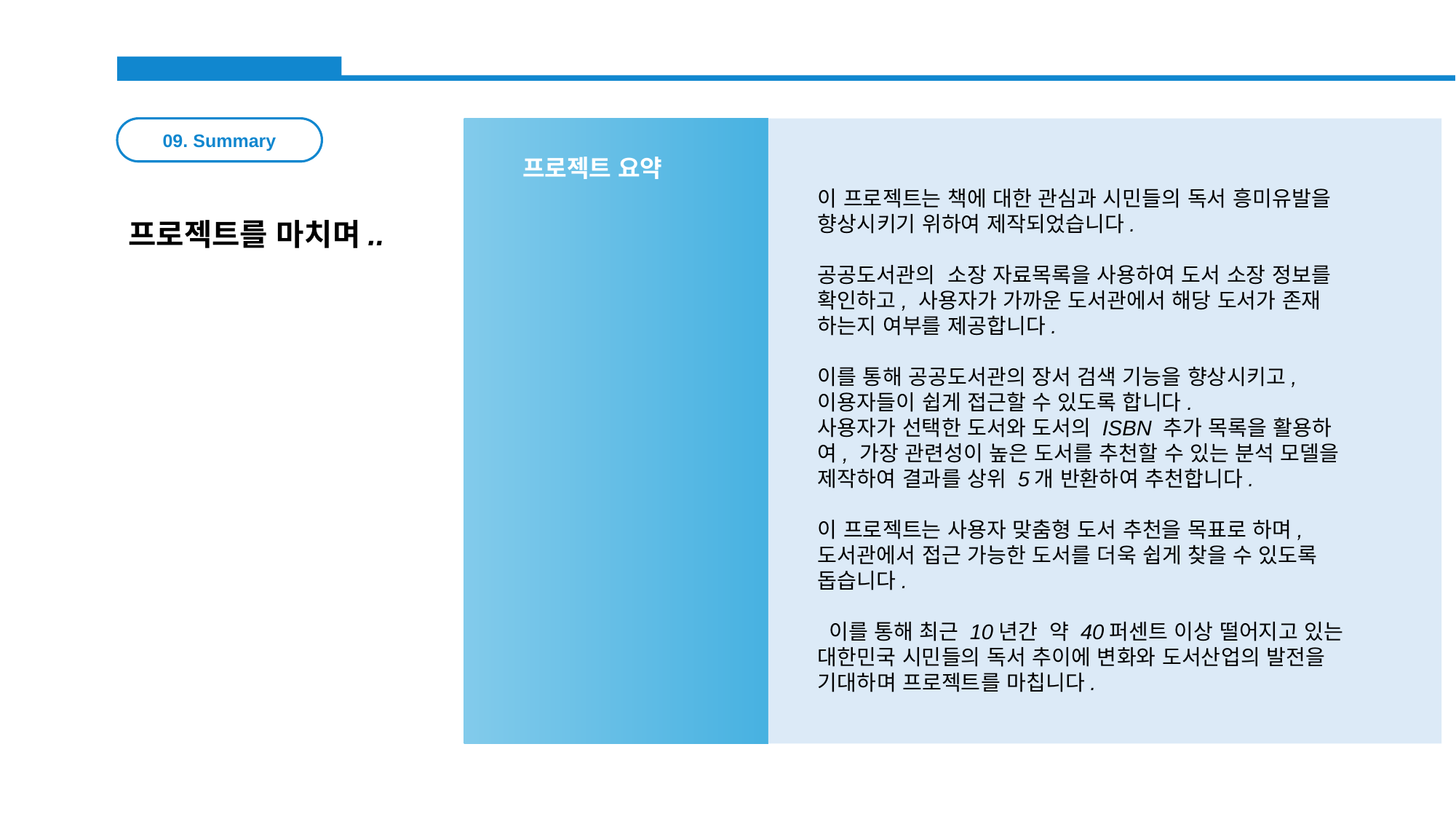

이 프로젝트는 책에 대한 관심과 시민들의 독서 흥미유발을 향상시키기 위하여 제작되었습니다.

공공도서관의  소장 자료목록을 사용하여 도서 소장 정보를 확인하고, 사용자가 가까운 도서관에서 해당 도서가 존재 하는지 여부를 제공합니다.

이를 통해 공공도서관의 장서 검색 기능을 향상시키고, 이용자들이 쉽게 접근할 수 있도록 합니다.
사용자가 선택한 도서와 도서의 ISBN 추가 목록을 활용하여, 가장 관련성이 높은 도서를 추천할 수 있는 분석 모델을 제작하여 결과를 상위 5개 반환하여 추천합니다.

이 프로젝트는 사용자 맞춤형 도서 추천을 목표로 하며, 도서관에서 접근 가능한 도서를 더욱 쉽게 찾을 수 있도록 돕습니다.

 이를 통해 최근 10년간  약 40퍼센트 이상 떨어지고 있는 대한민국 시민들의 독서 추이에 변화와 도서산업의 발전을 기대하며 프로젝트를 마칩니다.

09. Summary
프로젝트 요약
프로젝트를 마치며..